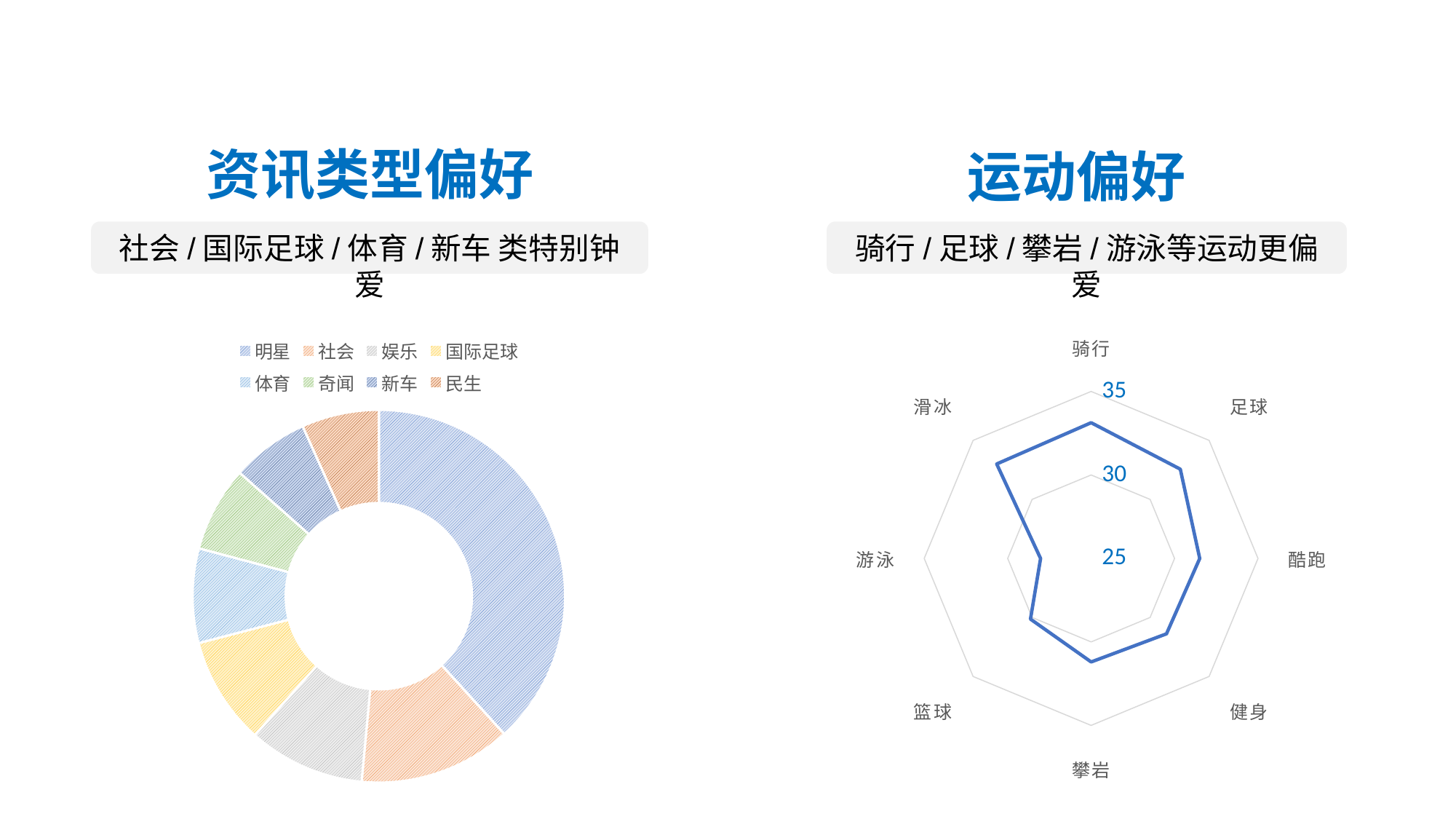

资讯类型偏好
运动偏好
社会/国际足球/体育/新车 类特别钟爱
骑行/足球/攀岩/游泳等运动更偏爱

### Chart

| Category | 4008 |
|---|---|
| 明星 | 33.0 |
| 社会 | 11.42 |
| 娱乐 | 8.74 |
| 国际足球 | 8.06 |
| 体育 | 7.07 |
| 奇闻 | 6.39 |
| 新车 | 5.82 |
| 民生 | 5.79 |

### Chart

| Category | 4008 |
|---|---|
| 骑行 | 33.13 |
| 足球 | 32.56 |
| 酷跑 | 31.51 |
| 健身 | 31.39 |
| 攀岩 | 31.2 |
| 篮球 | 30.14 |
| 游泳 | 28.03 |
| 滑冰 | 33.0 |